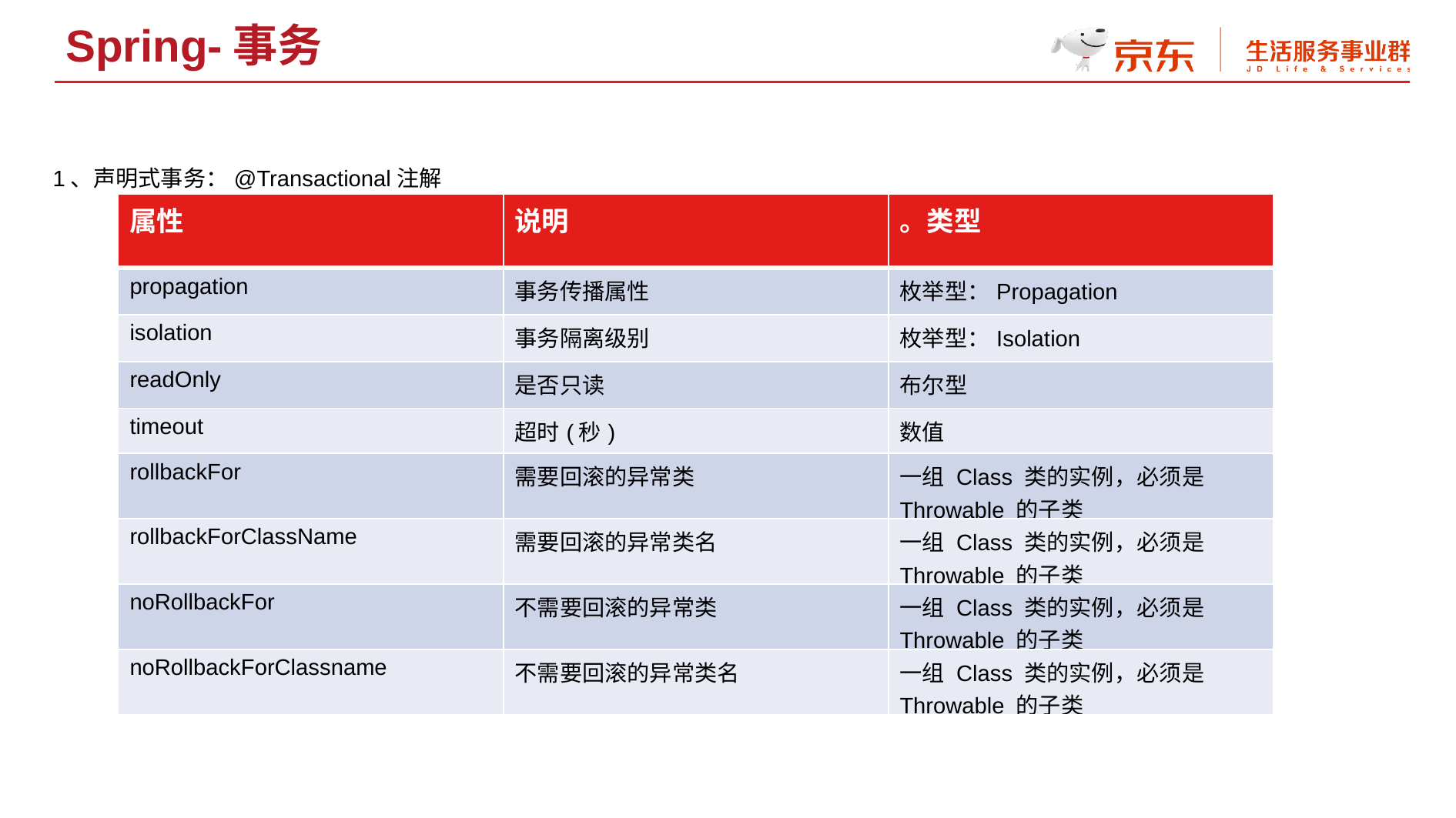

Spring-事务
    1、声明式事务：@Transactional注解
| 属性 | 说明 | 。类型 |
| --- | --- | --- |
| propagation | 事务传播属性 | 枚举型：Propagation |
| isolation | 事务隔离级别 | 枚举型：Isolation |
| readOnly | 是否只读 | 布尔型 |
| timeout | 超时(秒) | 数值 |
| rollbackFor | 需要回滚的异常类 | 一组 Class 类的实例，必须是Throwable 的子类 |
| rollbackForClassName | 需要回滚的异常类名 | 一组 Class 类的实例，必须是Throwable 的子类 |
| noRollbackFor | 不需要回滚的异常类 | 一组 Class 类的实例，必须是Throwable 的子类 |
| noRollbackForClassname | 不需要回滚的异常类名 | 一组 Class 类的实例，必须是Throwable 的子类 |